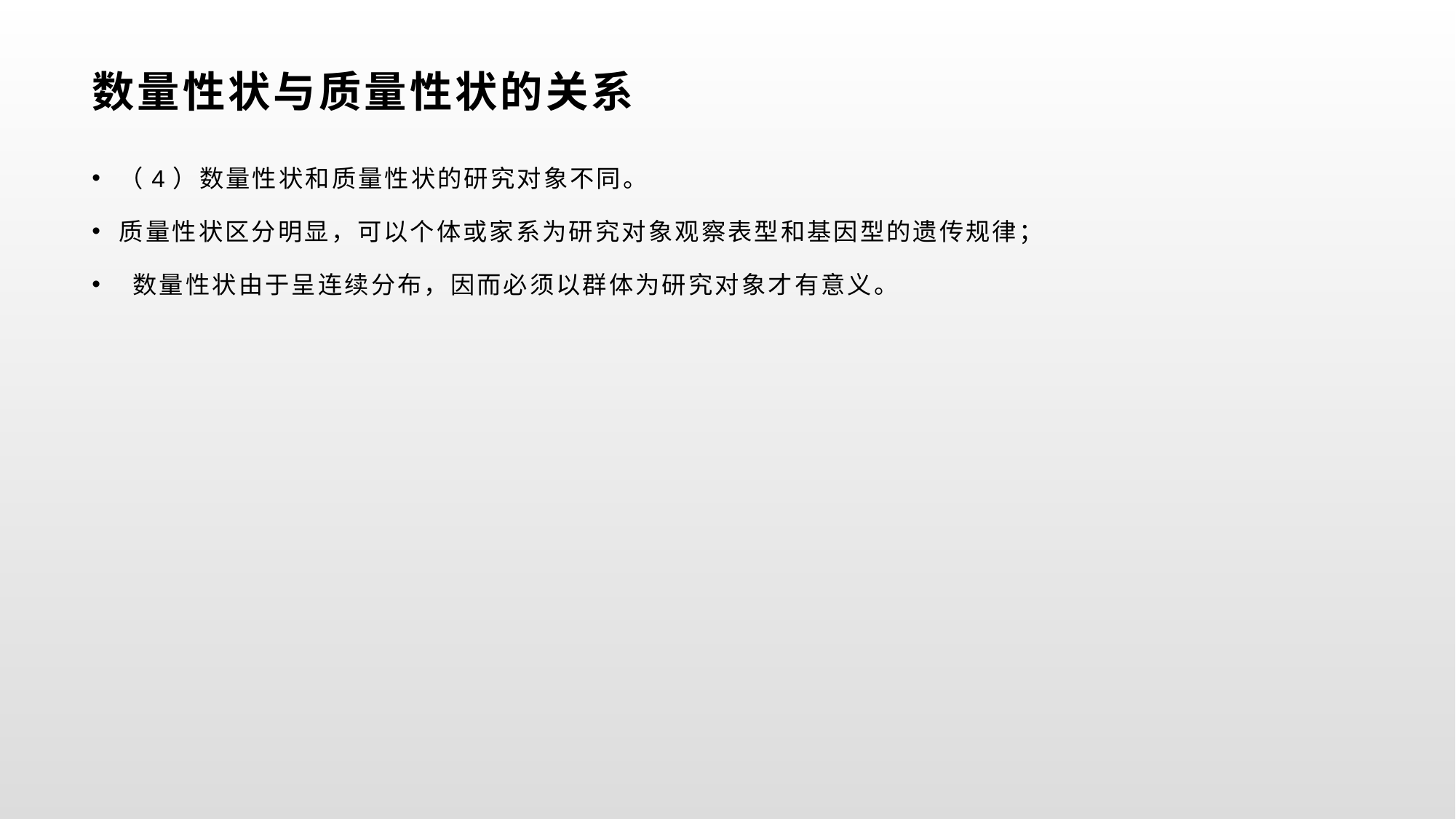

# 数量性状与质量性状的关系
（4）数量性状和质量性状的研究对象不同。
质量性状区分明显，可以个体或家系为研究对象观察表型和基因型的遗传规律；
 数量性状由于呈连续分布，因而必须以群体为研究对象才有意义。